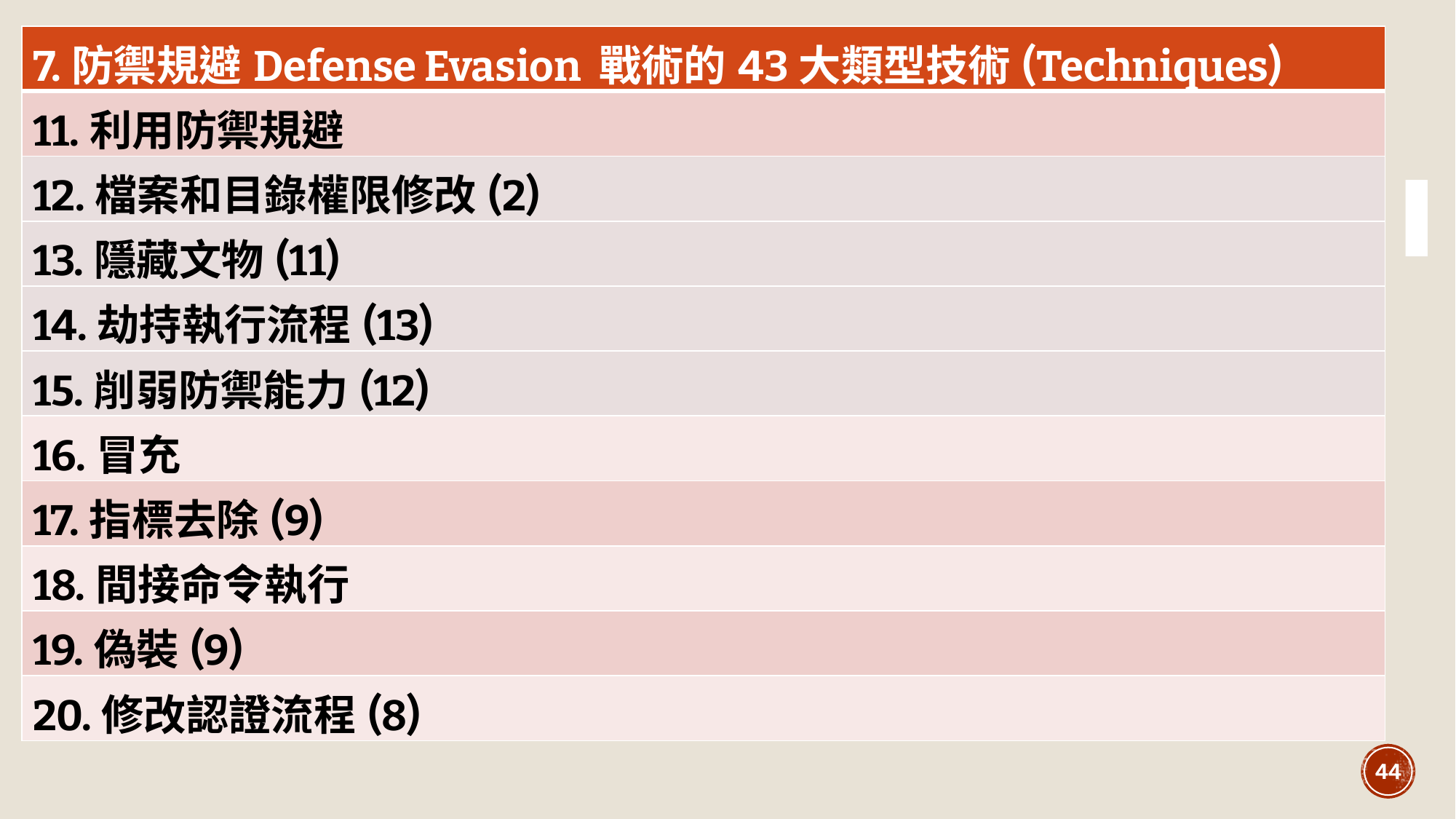

| 7.防禦規避Defense Evasion 戰術的43大類型技術(Techniques) |
| --- |
| 11.利用防禦規避 |
| 12.檔案和目錄權限修改(2) |
| 13.隱藏文物(11) |
| 14.劫持執行流程(13) |
| 15.削弱防禦能力(12) |
| 16.冒充 |
| 17.指標去除(9) |
| 18.間接命令執行 |
| 19.偽裝(9) |
| 20.修改認證流程(8) |

44